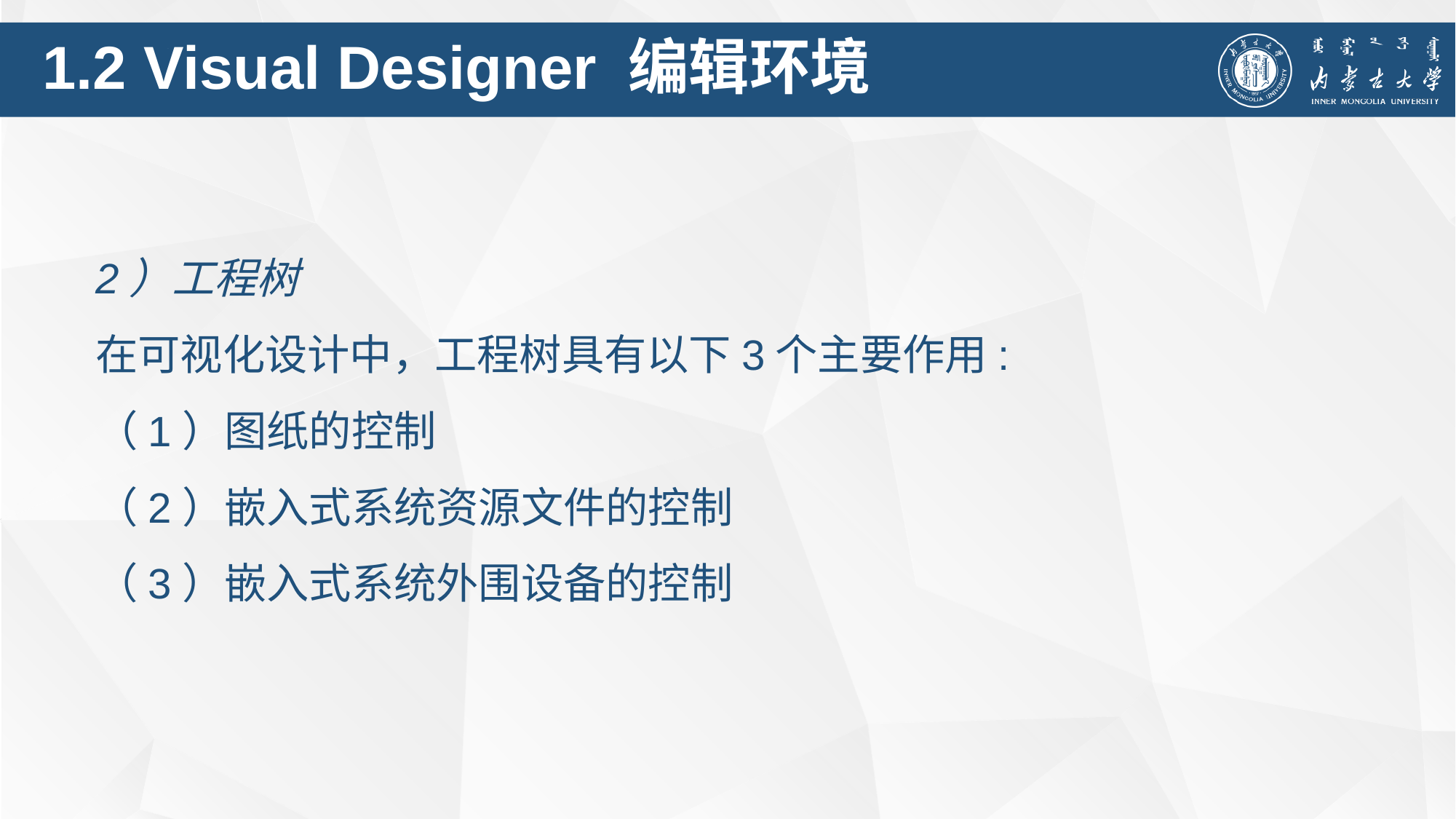

1.2 Visual Designer 编辑环境

2）工程树
在可视化设计中，工程树具有以下3个主要作用:
（1）图纸的控制
（2）嵌入式系统资源文件的控制
（3）嵌入式系统外围设备的控制